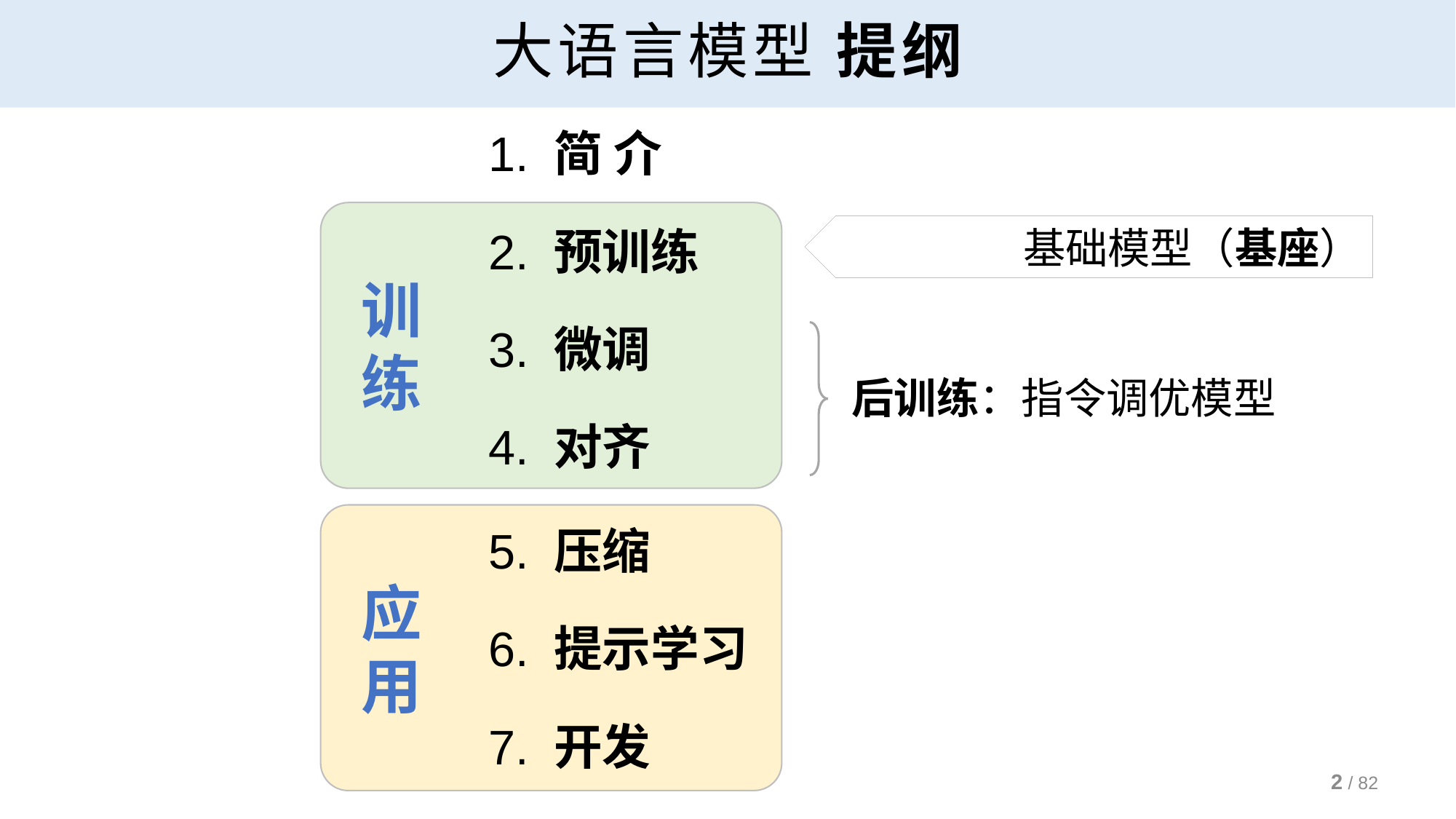

# 大语言模型 提纲
 1. 简 介
训
练
 2. 预训练
 基础模型（基座）
 3. 微调

后训练：指令调优模型
 4. 对齐
应
用
 5. 压缩
 6. 提示学习
 7. 开发
2 / 82